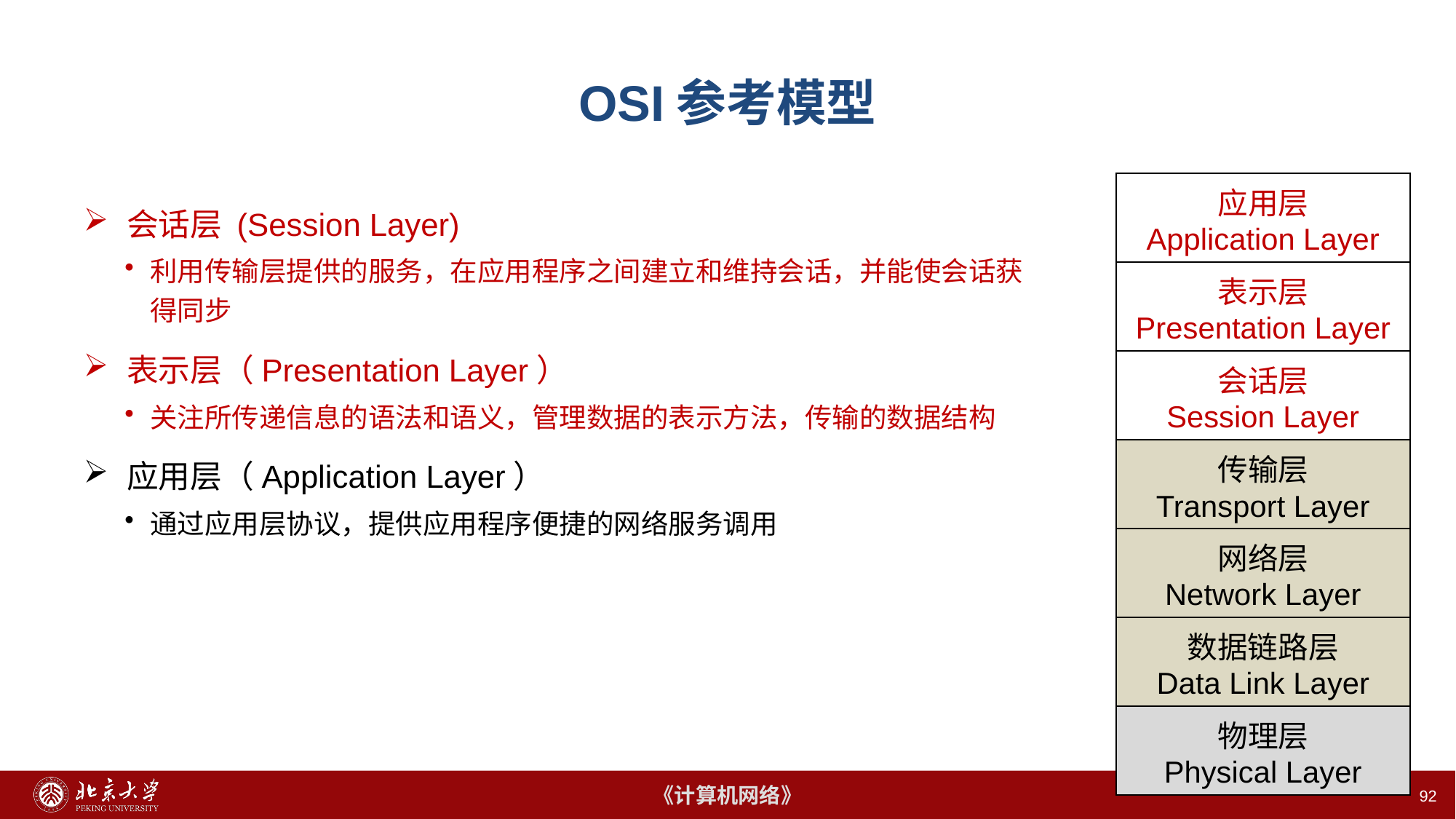

92
# OSI参考模型
| 应用层 Application Layer |
| --- |
| 表示层 Presentation Layer |
| 会话层 Session Layer |
| 传输层 Transport Layer |
| 网络层 Network Layer |
| 数据链路层 Data Link Layer |
| 物理层 Physical Layer |
会话层 (Session Layer)
利用传输层提供的服务，在应用程序之间建立和维持会话，并能使会话获得同步
表示层（Presentation Layer）
关注所传递信息的语法和语义，管理数据的表示方法，传输的数据结构
应用层（Application Layer）
通过应用层协议，提供应用程序便捷的网络服务调用